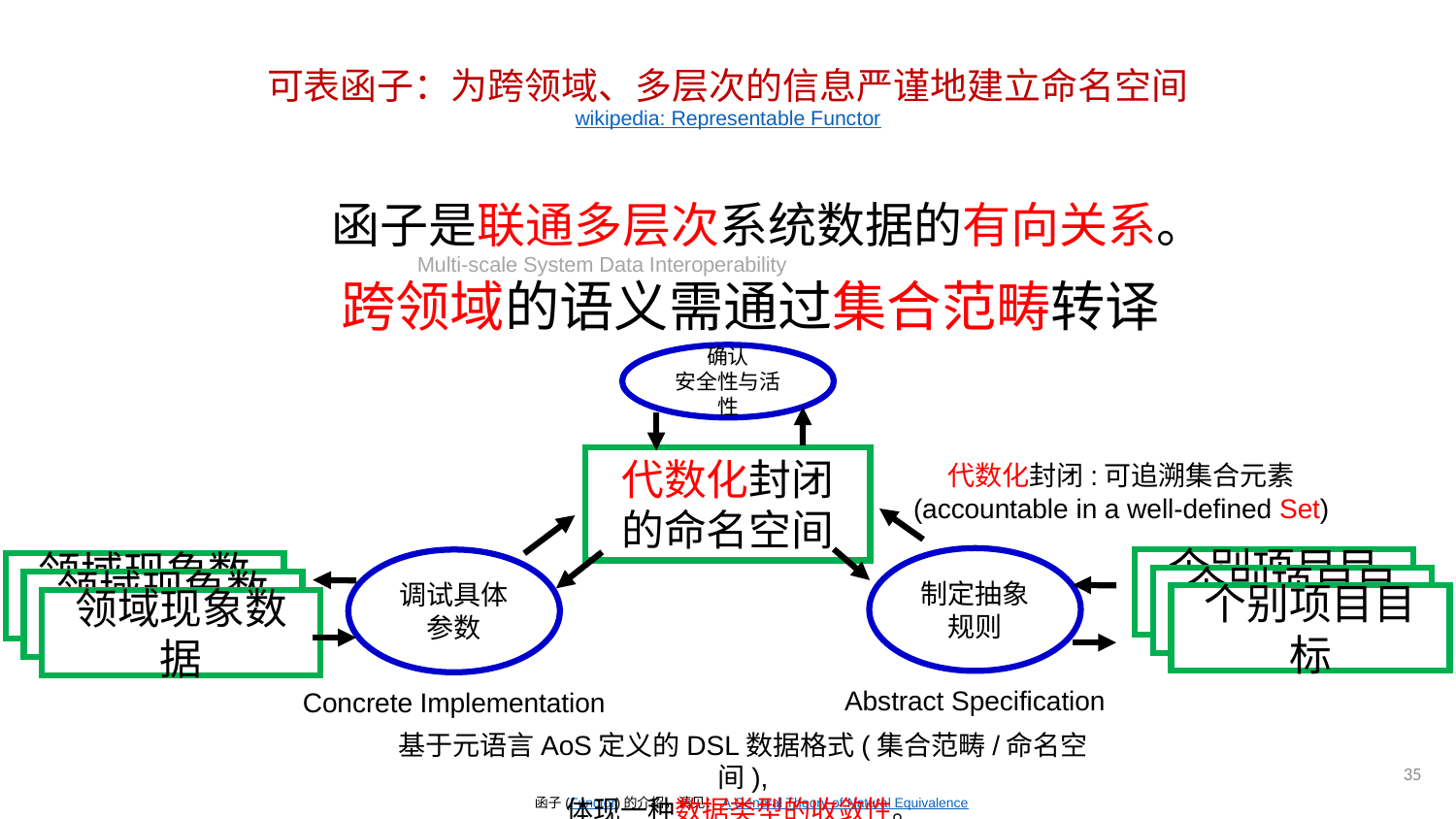

# 可表函子：为跨领域、多层次的信息严谨地建立命名空间 wikipedia: Representable Functor
函子是联通多层次系统数据的有向关系。
Multi-scale System Data Interoperability
跨领域的语义需通过集合范畴转译
确认
安全性与活性
代数化封闭
的命名空间
代数化封闭:可追溯集合元素
(accountable in a well-defined Set)
制定抽象规则
个别项目目标
个别项目目标
个别项目目标
调试具体参数
领域现象数据
领域现象数据
领域现象数据
Abstract Specification
Concrete Implementation
基于元语言AoS定义的DSL数据格式(集合范畴/命名空间),
体现一种数据类型的收敛性。
35
函子(Functor)的介绍，请见：A General Theory of Natural Equivalence